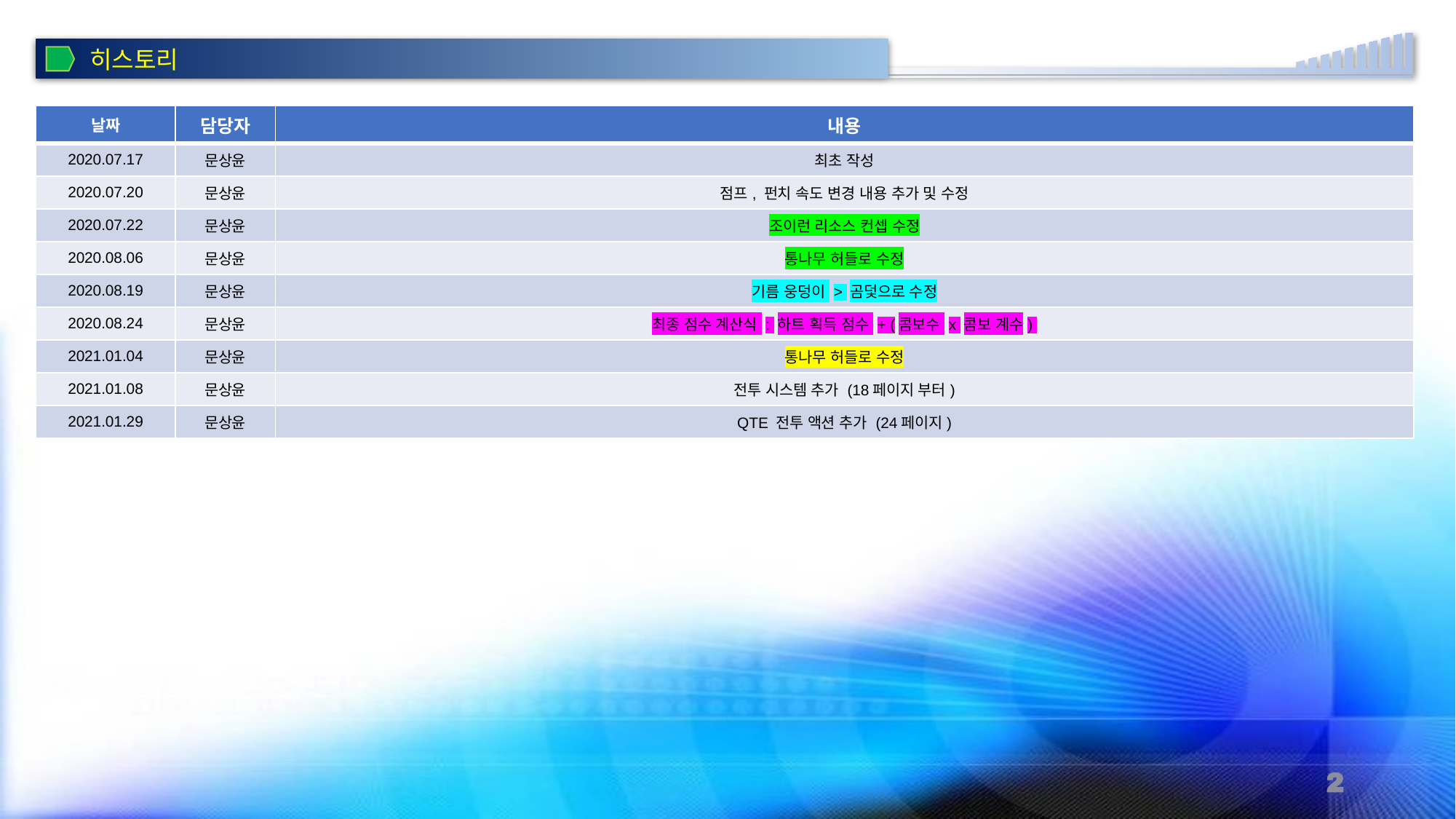

히스토리

| 날짜 | 담당자 | 내용 |
| --- | --- | --- |
| 2020.07.17 | 문상윤 | 최초 작성 |
| 2020.07.20 | 문상윤 | 점프, 펀치 속도 변경 내용 추가 및 수정 |
| 2020.07.22 | 문상윤 | 조이런 리소스 컨셉 수정 |
| 2020.08.06 | 문상윤 | 통나무 허들로 수정 |
| 2020.08.19 | 문상윤 | 기름 웅덩이 > 곰덫으로 수정 |
| 2020.08.24 | 문상윤 | 최종 점수 계산식 : 하트 획득 점수 + (콤보수 x 콤보 계수) |
| 2021.01.04 | 문상윤 | 통나무 허들로 수정 |
| 2021.01.08 | 문상윤 | 전투 시스템 추가 (18페이지 부터) |
| 2021.01.29 | 문상윤 | QTE 전투 액션 추가 (24페이지) |
2